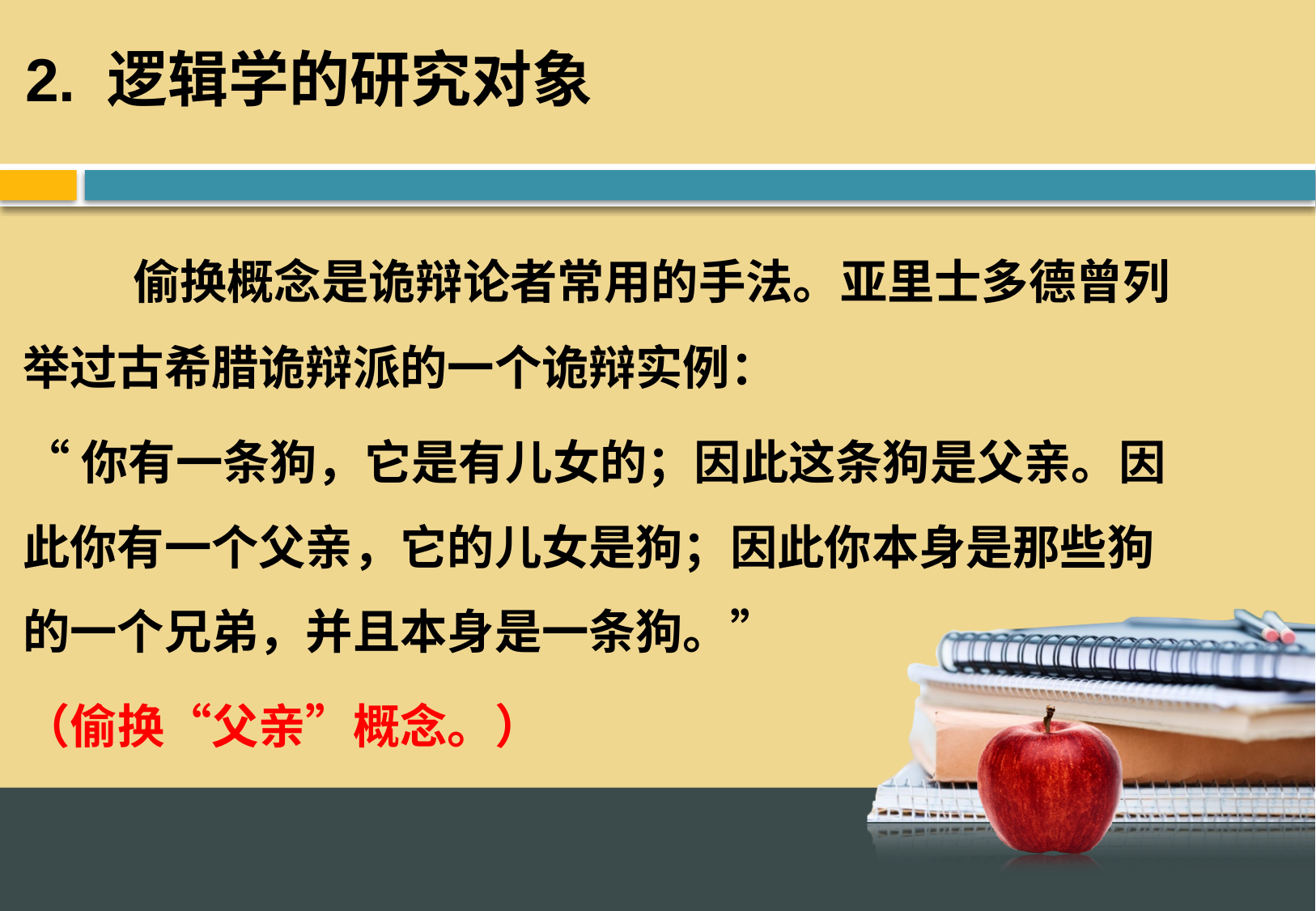

2. 逻辑学的研究对象

        偷换概念是诡辩论者常用的手法。亚里士多德曾列举过古希腊诡辩派的一个诡辩实例：
“你有一条狗，它是有儿女的；因此这条狗是父亲。因此你有一个父亲，它的儿女是狗；因此你本身是那些狗的一个兄弟，并且本身是一条狗。”
（偷换“父亲”概念。）